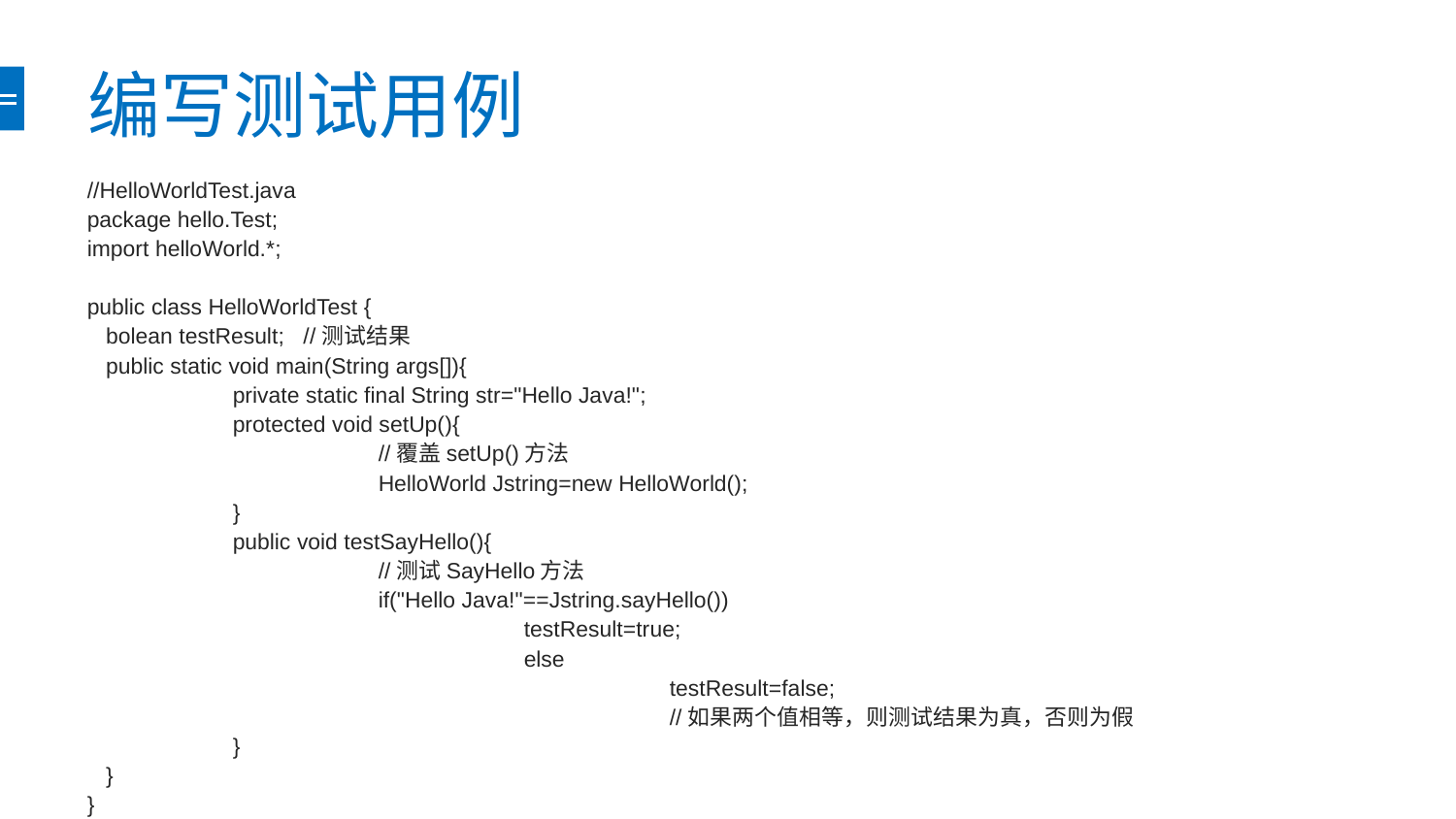

# 编写测试用例
//HelloWorldTest.java
package hello.Test;
import helloWorld.*;

public class HelloWorldTest {
   bolean testResult;   //测试结果
   public static void main(String args[]){
   	private static final String str="Hello Java!";
   	protected void setUp(){
   		//覆盖setUp()方法
   		HelloWorld Jstring=new HelloWorld();
   	}
   	public void testSayHello(){
   		//测试SayHello方法
   		if("Hello Java!"==Jstring.sayHello())
   			testResult=true;
   			else
   				testResult=false;
   				//如果两个值相等，则测试结果为真，否则为假
   	}
   }
}